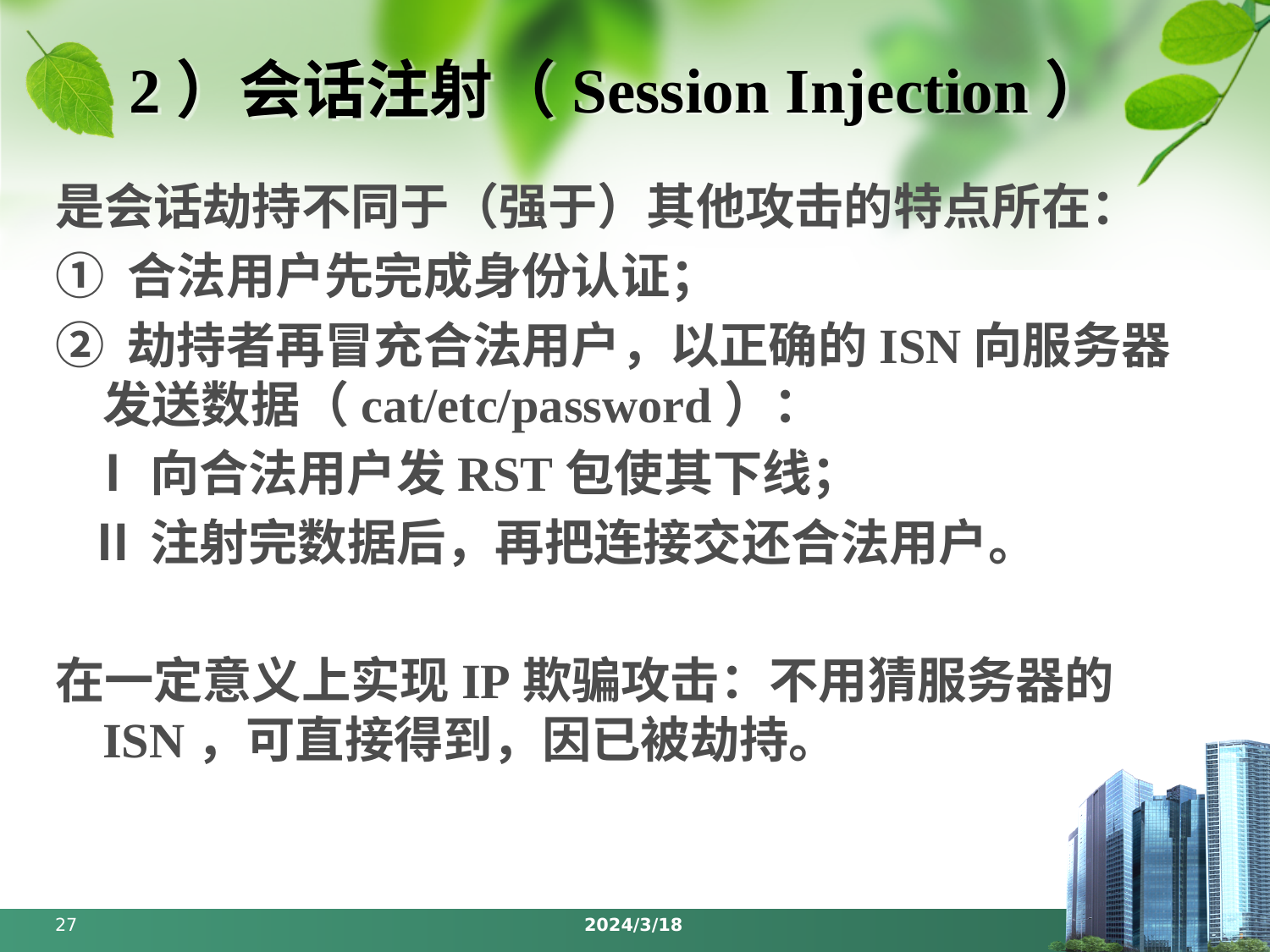

# 2）会话注射（Session Injection）
是会话劫持不同于（强于）其他攻击的特点所在：
① 合法用户先完成身份认证；
② 劫持者再冒充合法用户，以正确的ISN向服务器发送数据（cat/etc/password）：
   Ⅰ向合法用户发RST包使其下线；
   Ⅱ注射完数据后，再把连接交还合法用户。

在一定意义上实现IP欺骗攻击：不用猜服务器的ISN，可直接得到，因已被劫持。
27
2024/3/18